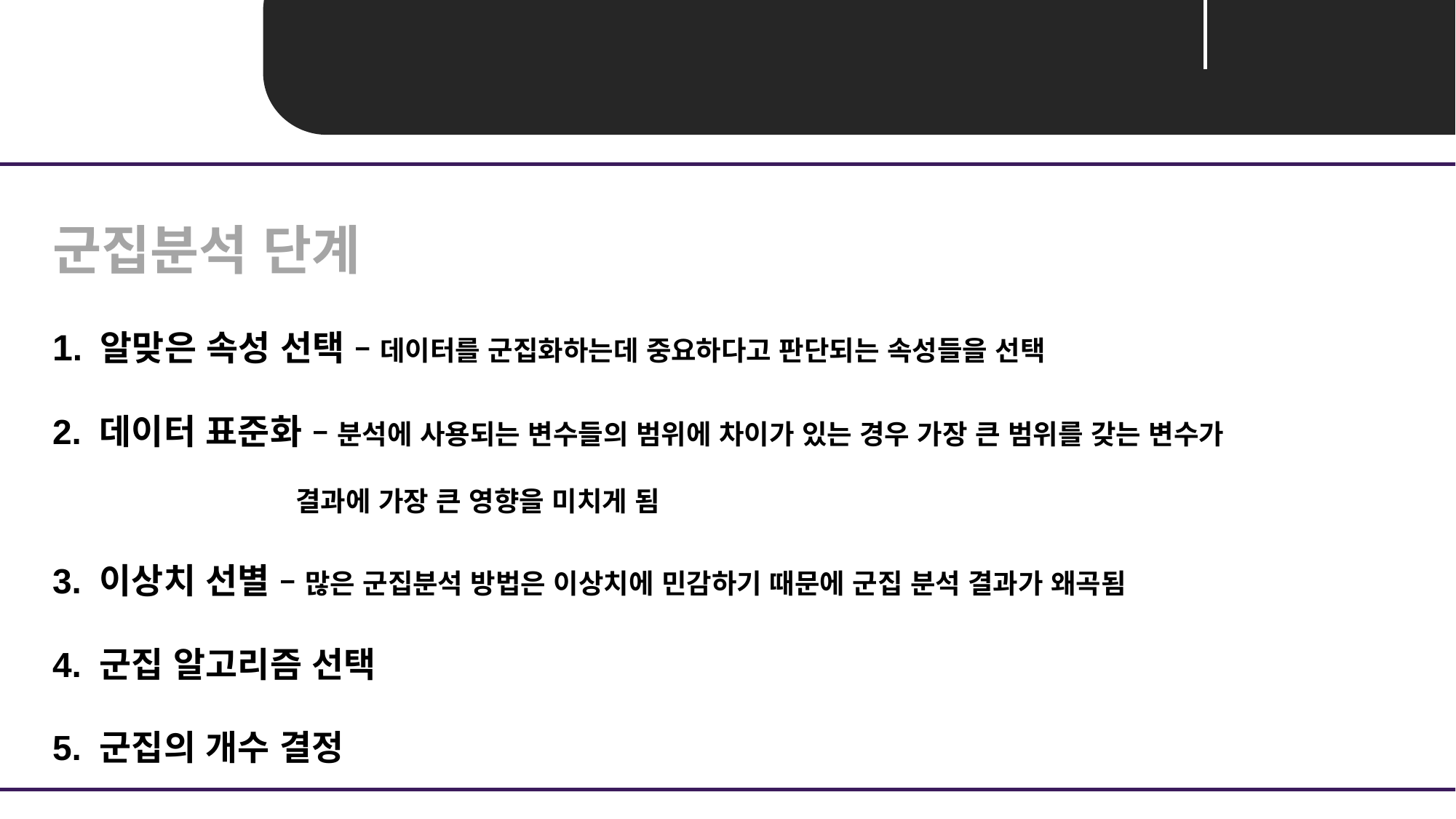

Unit  01 ㅣ 군집화(Clustering)
군집분석 단계
1. 알맞은 속성 선택 – 데이터를 군집화하는데 중요하다고 판단되는 속성들을 선택
2. 데이터 표준화 – 분석에 사용되는 변수들의 범위에 차이가 있는 경우 가장 큰 범위를 갖는 변수가
                               결과에 가장 큰 영향을 미치게 됨
3. 이상치 선별 – 많은 군집분석 방법은 이상치에 민감하기 때문에 군집 분석 결과가 왜곡됨
4. 군집 알고리즘 선택
5. 군집의 개수 결정